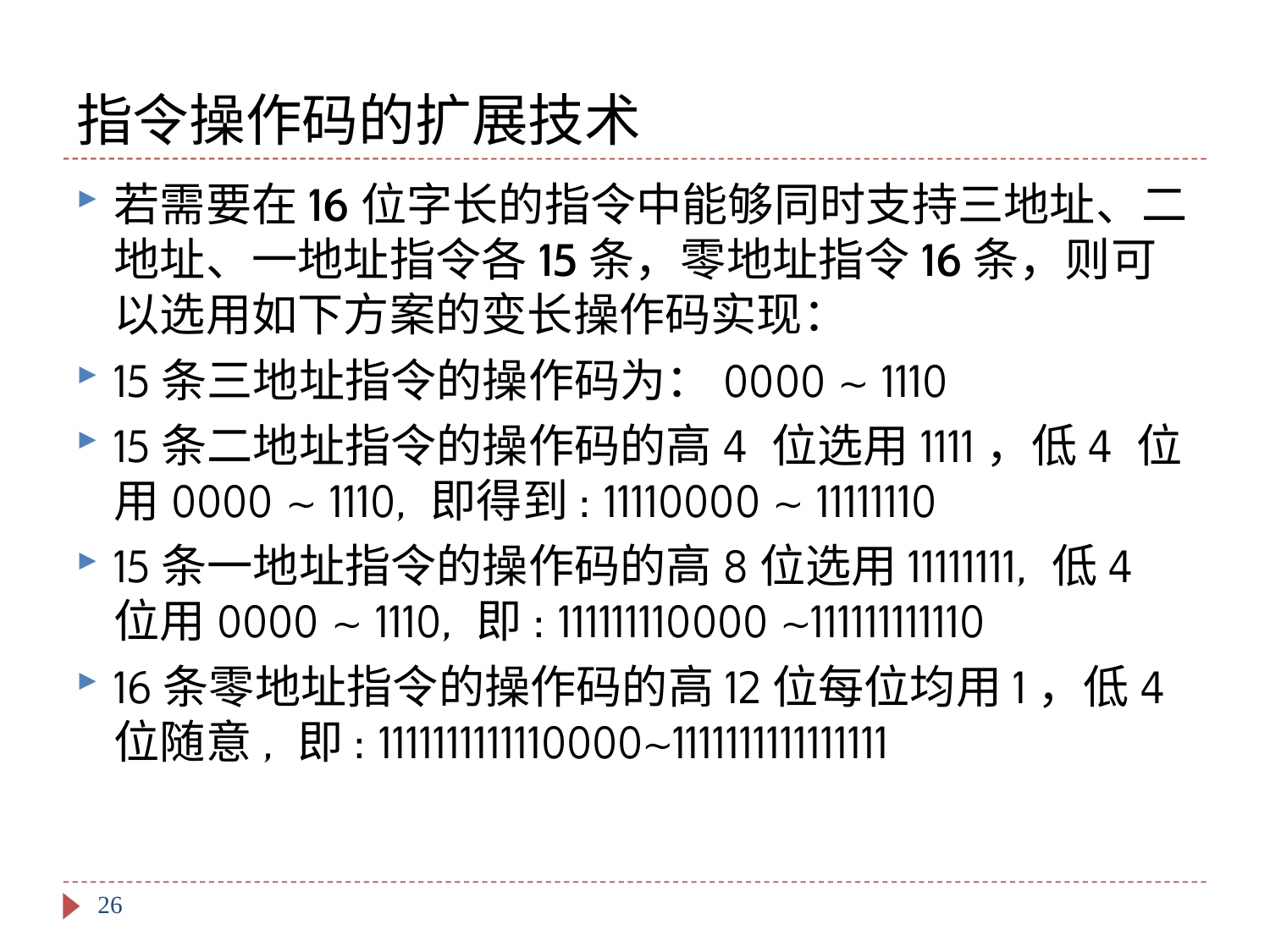

# 指令操作码的扩展技术
若需要在16位字长的指令中能够同时支持三地址、二地址、一地址指令各15条，零地址指令16条，则可以选用如下方案的变长操作码实现：
15条三地址指令的操作码为：0000 ~ 1110
15条二地址指令的操作码的高4 位选用1111，低4 位用0000 ~ 1110, 即得到: 11110000 ~ 11111110
15条一地址指令的操作码的高8位选用11111111, 低4 位用0000 ~ 1110, 即: 111111110000 ~111111111110
16条零地址指令的操作码的高12位每位均用1，低4 位随意, 即: 1111111111110000~1111111111111111

26